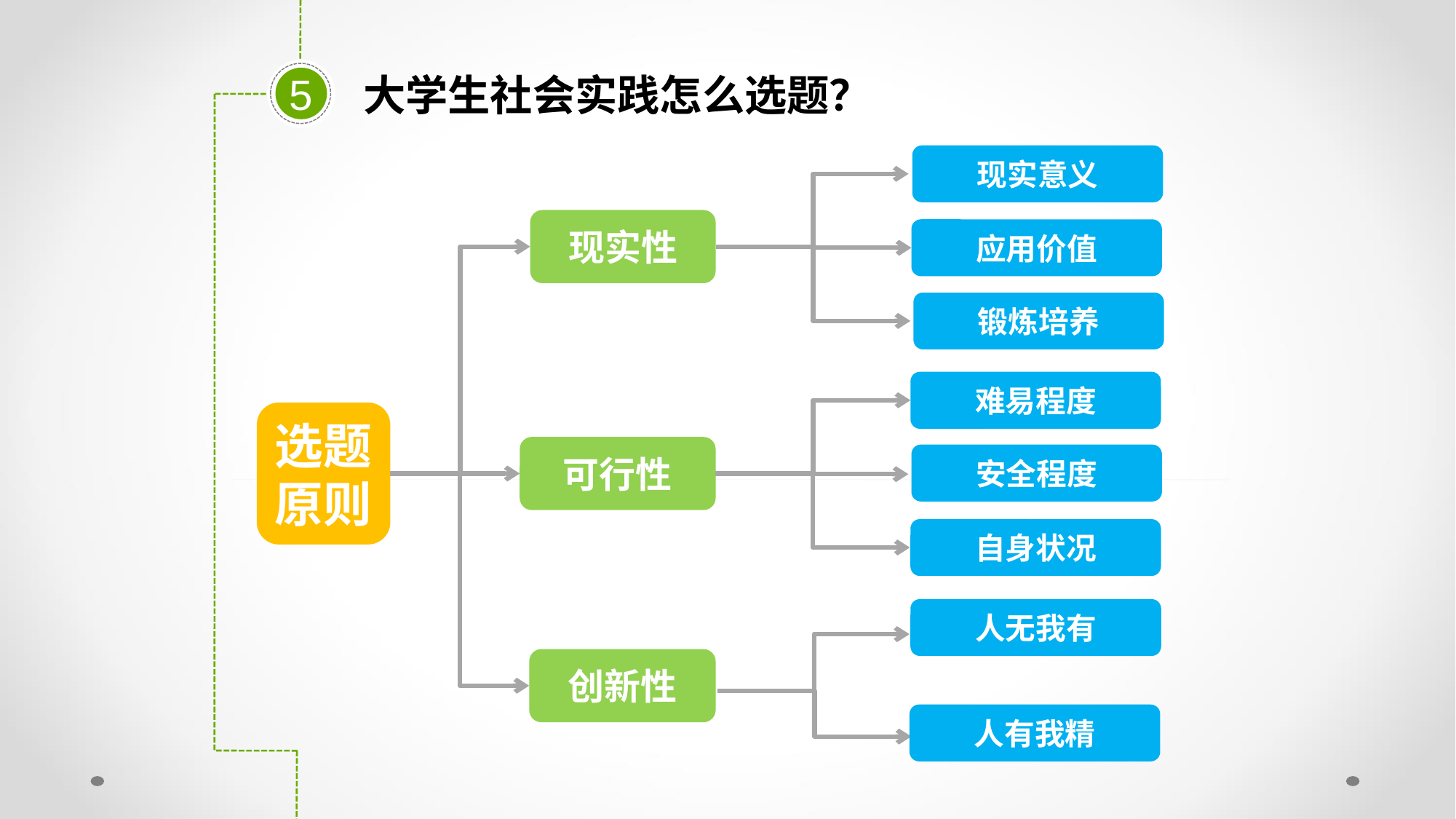

大学生社会实践怎么选题？

5

现实意义
现实性
应用价值
锻炼培养
难易程度
选题原则
可行性
安全程度
自身状况
人无我有
创新性
人有我精